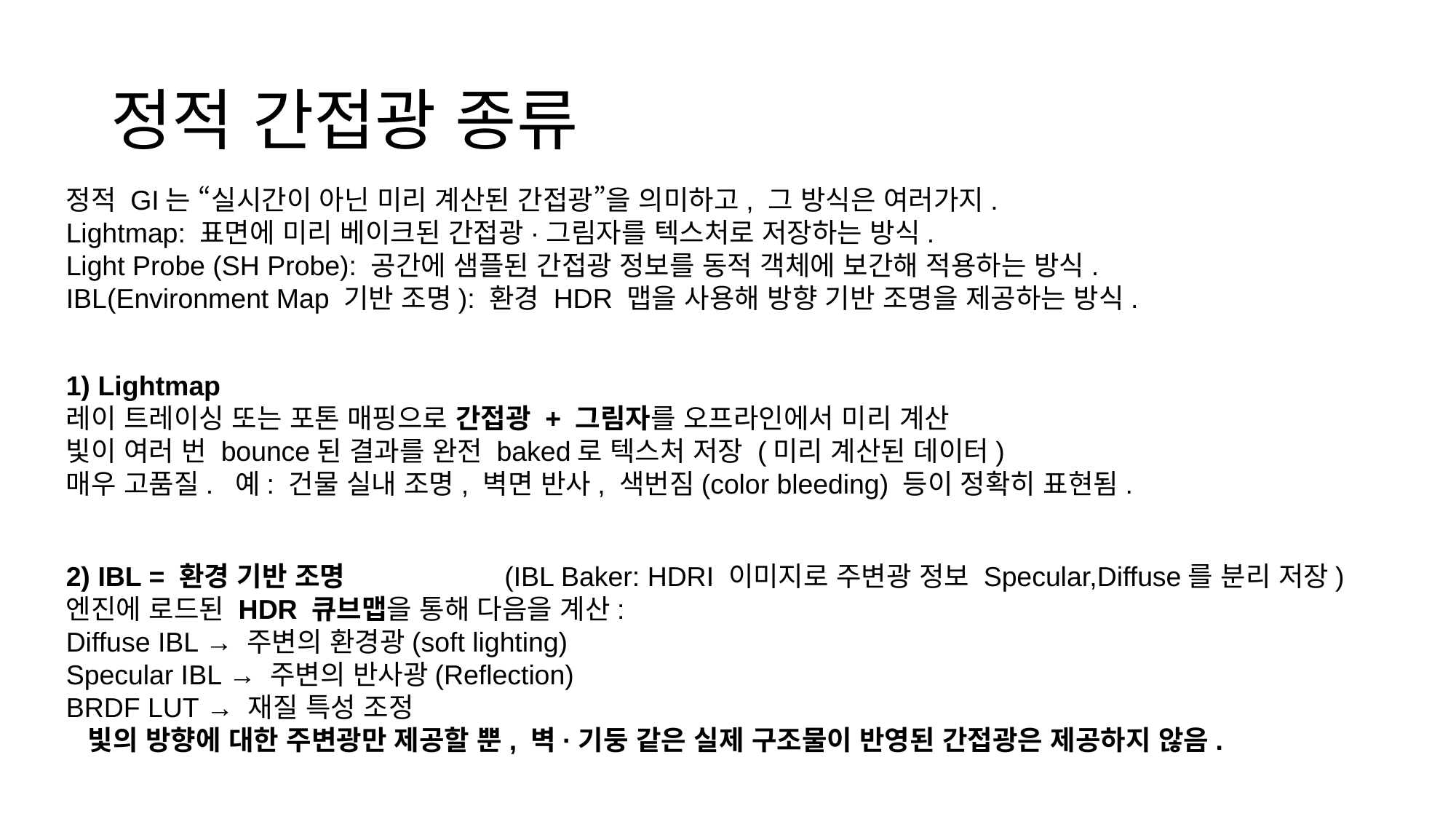

# 정적 간접광 종류
정적 GI는 “실시간이 아닌 미리 계산된 간접광”을 의미하고, 그 방식은 여러가지.
Lightmap: 표면에 미리 베이크된 간접광·그림자를 텍스처로 저장하는 방식.
Light Probe (SH Probe): 공간에 샘플된 간접광 정보를 동적 객체에 보간해 적용하는 방식.
IBL(Environment Map 기반 조명): 환경 HDR 맵을 사용해 방향 기반 조명을 제공하는 방식.
1) Lightmap
레이 트레이싱 또는 포톤 매핑으로 간접광 + 그림자를 오프라인에서 미리 계산
빛이 여러 번 bounce된 결과를 완전 baked로 텍스처 저장 (미리 계산된 데이터)
매우 고품질.  예: 건물 실내 조명, 벽면 반사, 색번짐(color bleeding) 등이 정확히 표현됨.
2) IBL = 환경 기반 조명                    (IBL Baker: HDRI 이미지로 주변광 정보 Specular,Diffuse를 분리 저장)
엔진에 로드된 HDR 큐브맵을 통해 다음을 계산:
Diffuse IBL → 주변의 환경광(soft lighting)
Specular IBL → 주변의 반사광(Reflection)
BRDF LUT → 재질 특성 조정
  빛의 방향에 대한 주변광만 제공할 뿐, 벽·기둥 같은 실제 구조물이 반영된 간접광은 제공하지 않음.